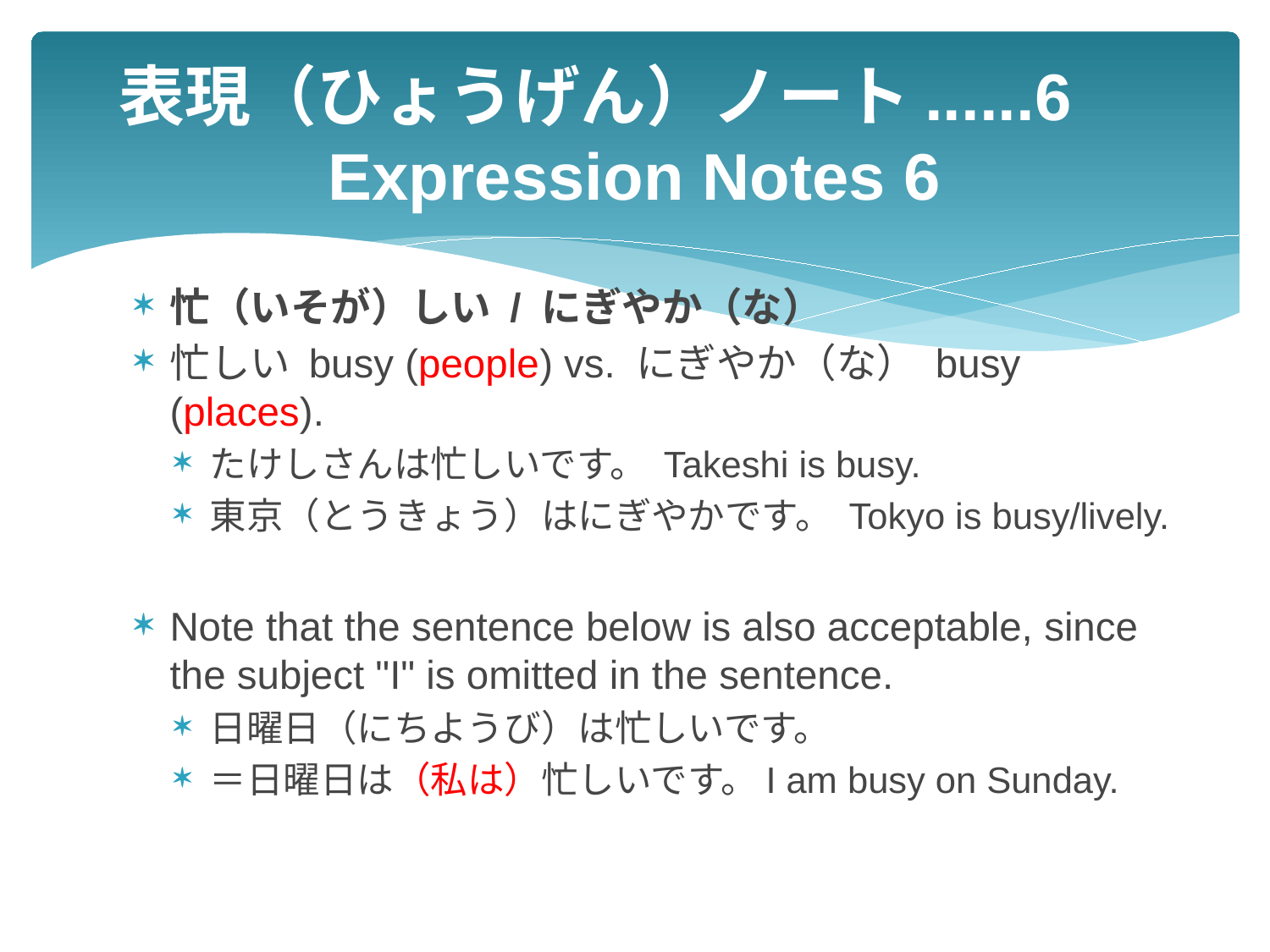

# 表現（ひょうげん）ノート......6　 Expression Notes 6
忙（いそが）しい / にぎやか（な）
忙しい busy (people) vs. にぎやか（な） busy (places).
たけしさんは忙しいです。 Takeshi is busy.
東京（とうきょう）はにぎやかです。 Tokyo is busy/lively.

Note that the sentence below is also acceptable, since the subject "I" is omitted in the sentence.
日曜日（にちようび）は忙しいです。
＝日曜日は（私は）忙しいです。I am busy on Sunday.